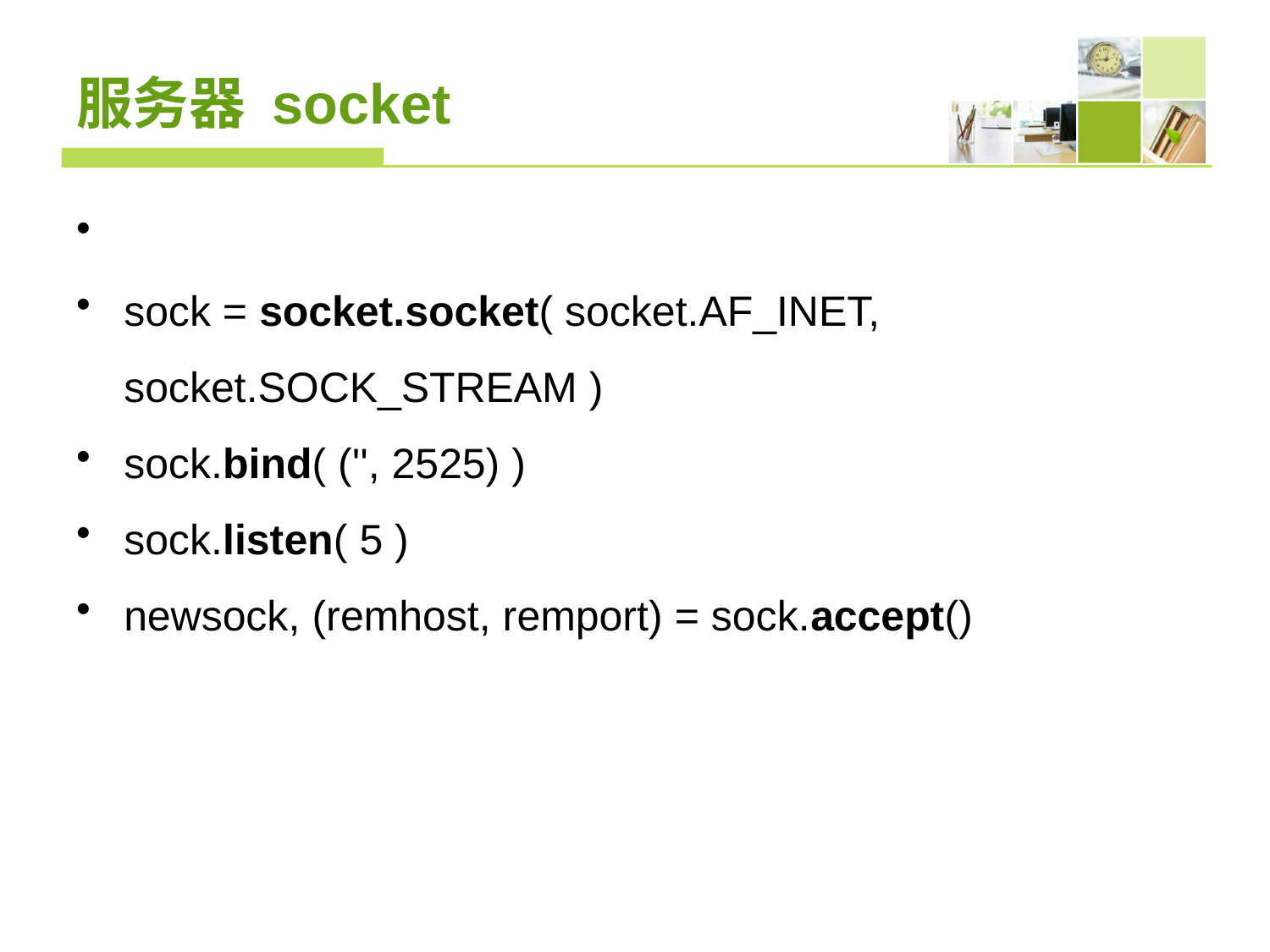

# 服务器 socket

sock = socket.socket( socket.AF_INET, socket.SOCK_STREAM )
sock.bind( ('', 2525) )
sock.listen( 5 )
newsock, (remhost, remport) = sock.accept()